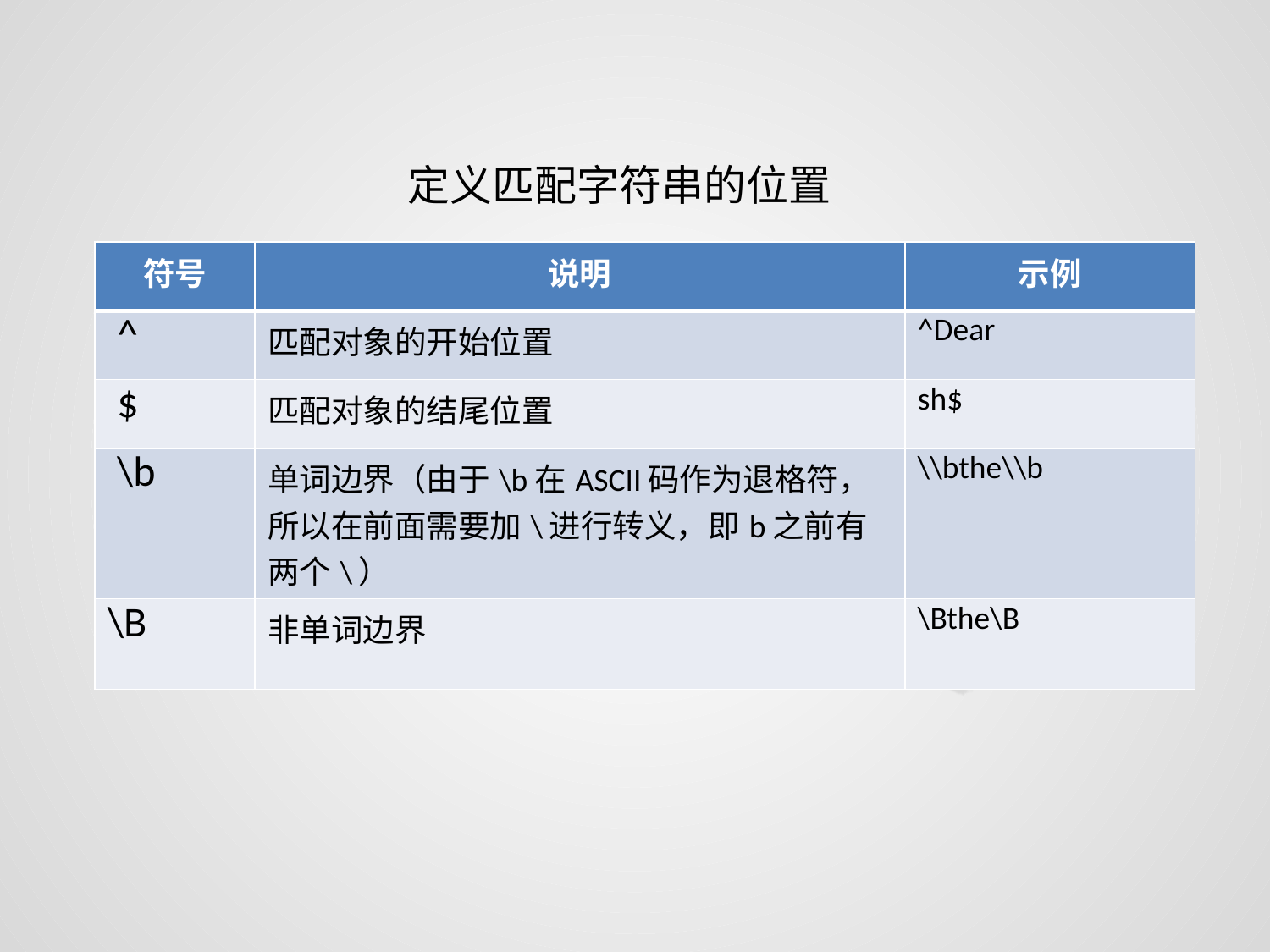

定义匹配字符串的位置
| 符号 | 说明 | 示例 |
| --- | --- | --- |
| ^ | 匹配对象的开始位置 | ^Dear |
| $ | 匹配对象的结尾位置 | sh$ |
| \b | 单词边界（由于\b在ASCII码作为退格符，所以在前面需要加\进行转义，即b之前有两个\） | \\bthe\\b |
| \B | 非单词边界 | \Bthe\B |